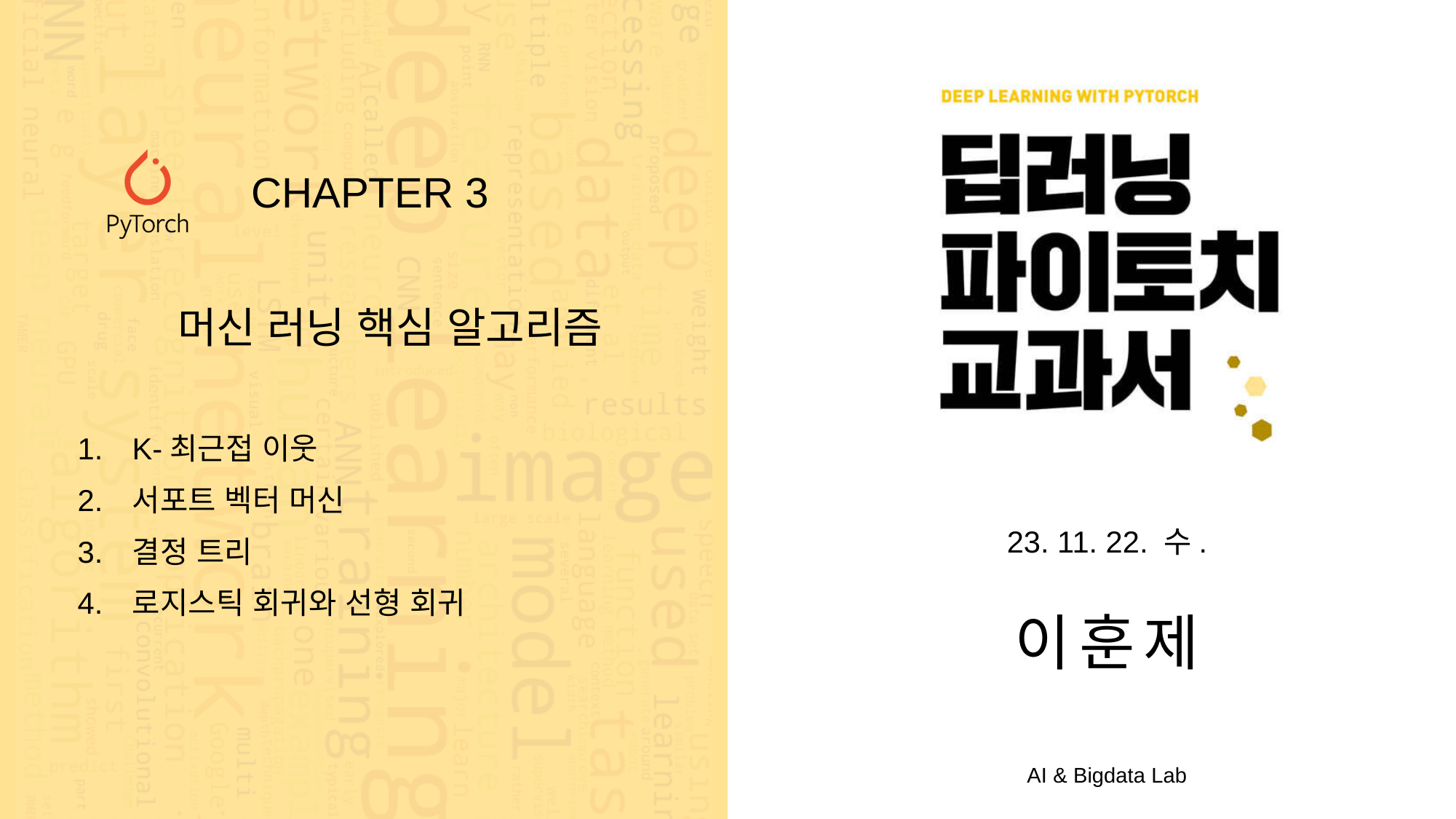

CHAPTER 3
머신 러닝 핵심 알고리즘
K-최근접 이웃
서포트 벡터 머신
결정 트리
로지스틱 회귀와 선형 회귀
23. 11. 22. 수.
이훈제